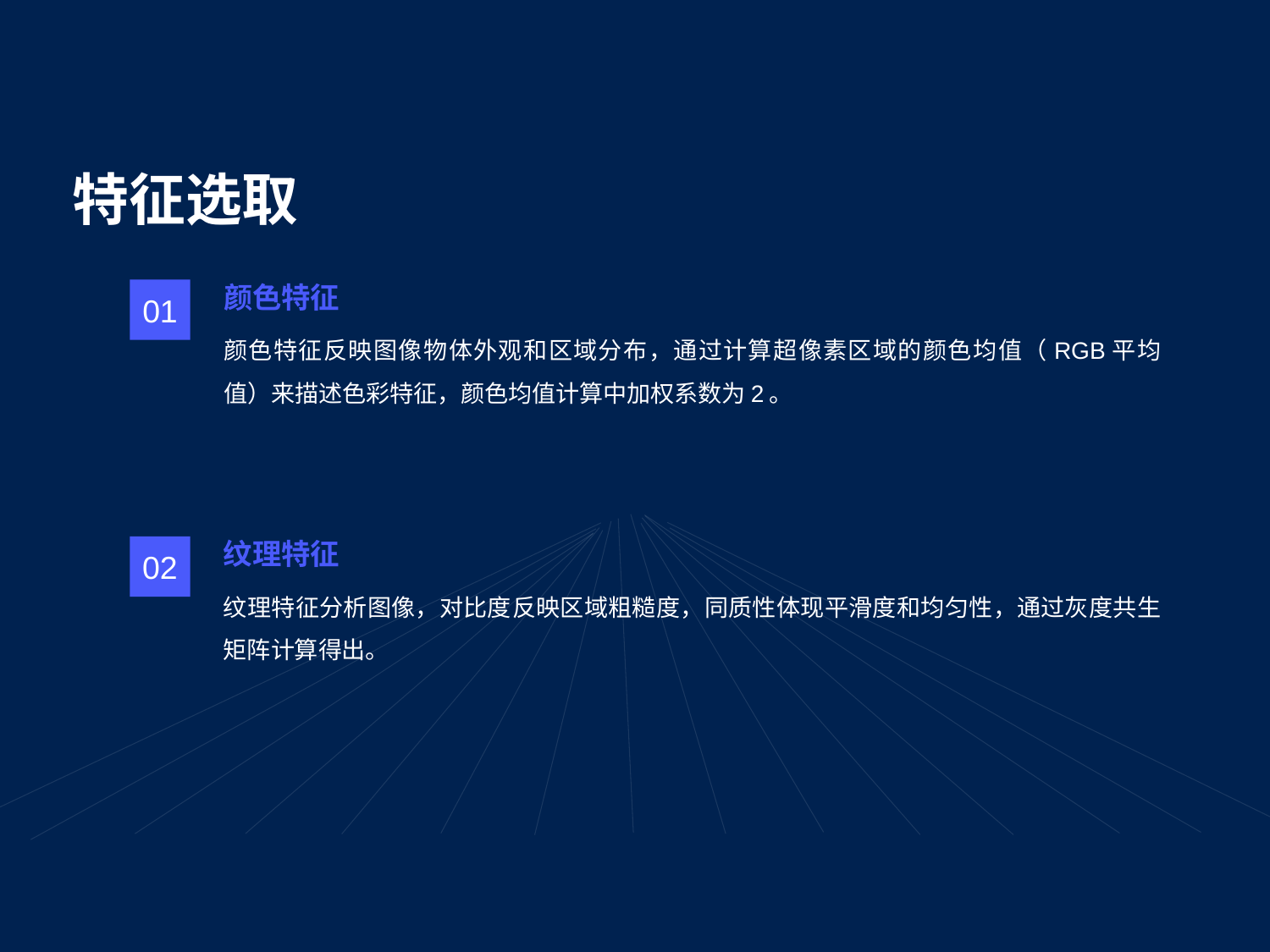

# 特征选取
颜色特征
01
颜色特征反映图像物体外观和区域分布，通过计算超像素区域的颜色均值（RGB平均值）来描述色彩特征，颜色均值计算中加权系数为2。
纹理特征
02
纹理特征分析图像，对比度反映区域粗糙度，同质性体现平滑度和均匀性，通过灰度共生矩阵计算得出。